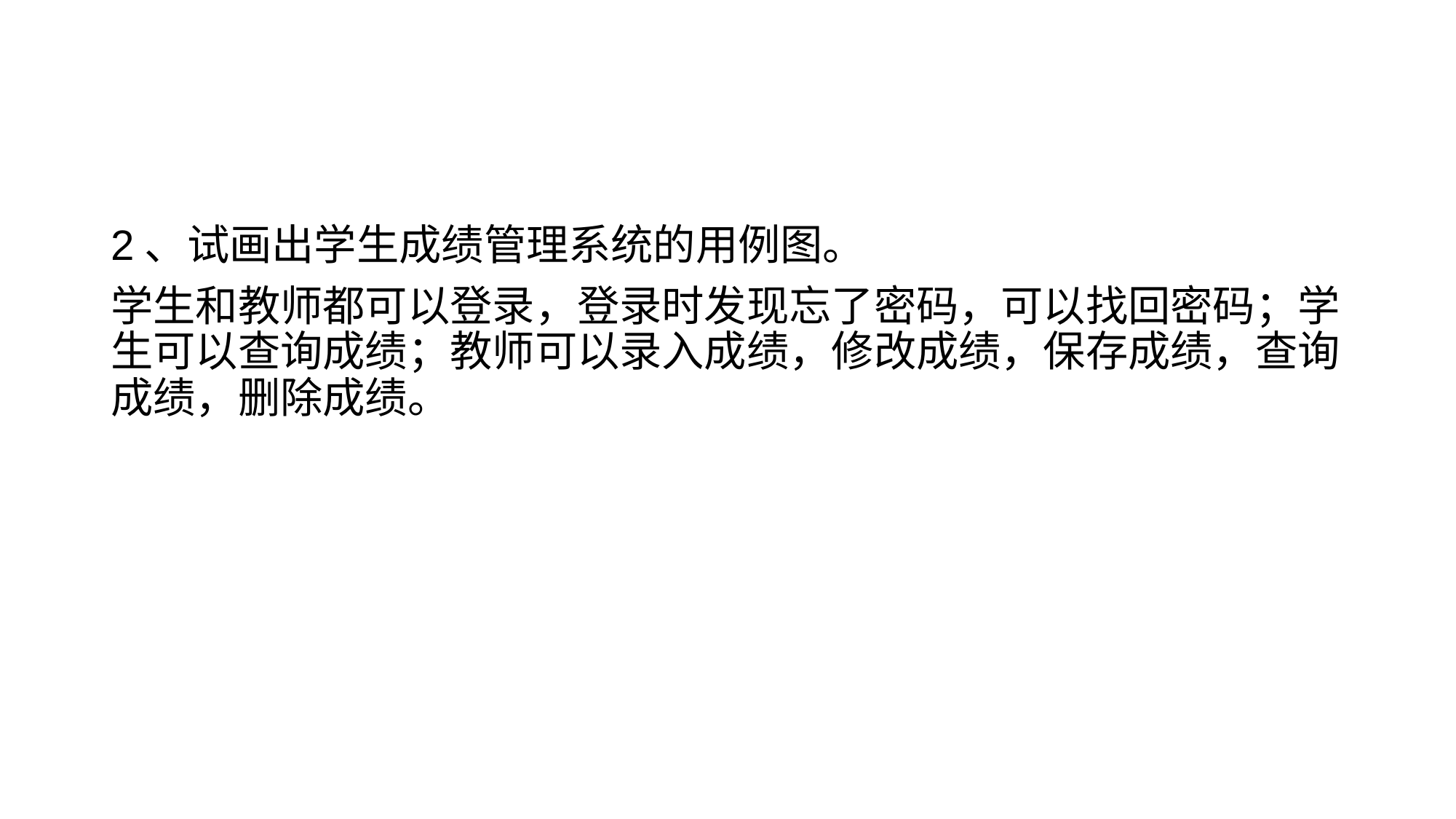

#
2、试画出学生成绩管理系统的用例图。
学生和教师都可以登录，登录时发现忘了密码，可以找回密码；学生可以查询成绩；教师可以录入成绩，修改成绩，保存成绩，查询成绩，删除成绩。